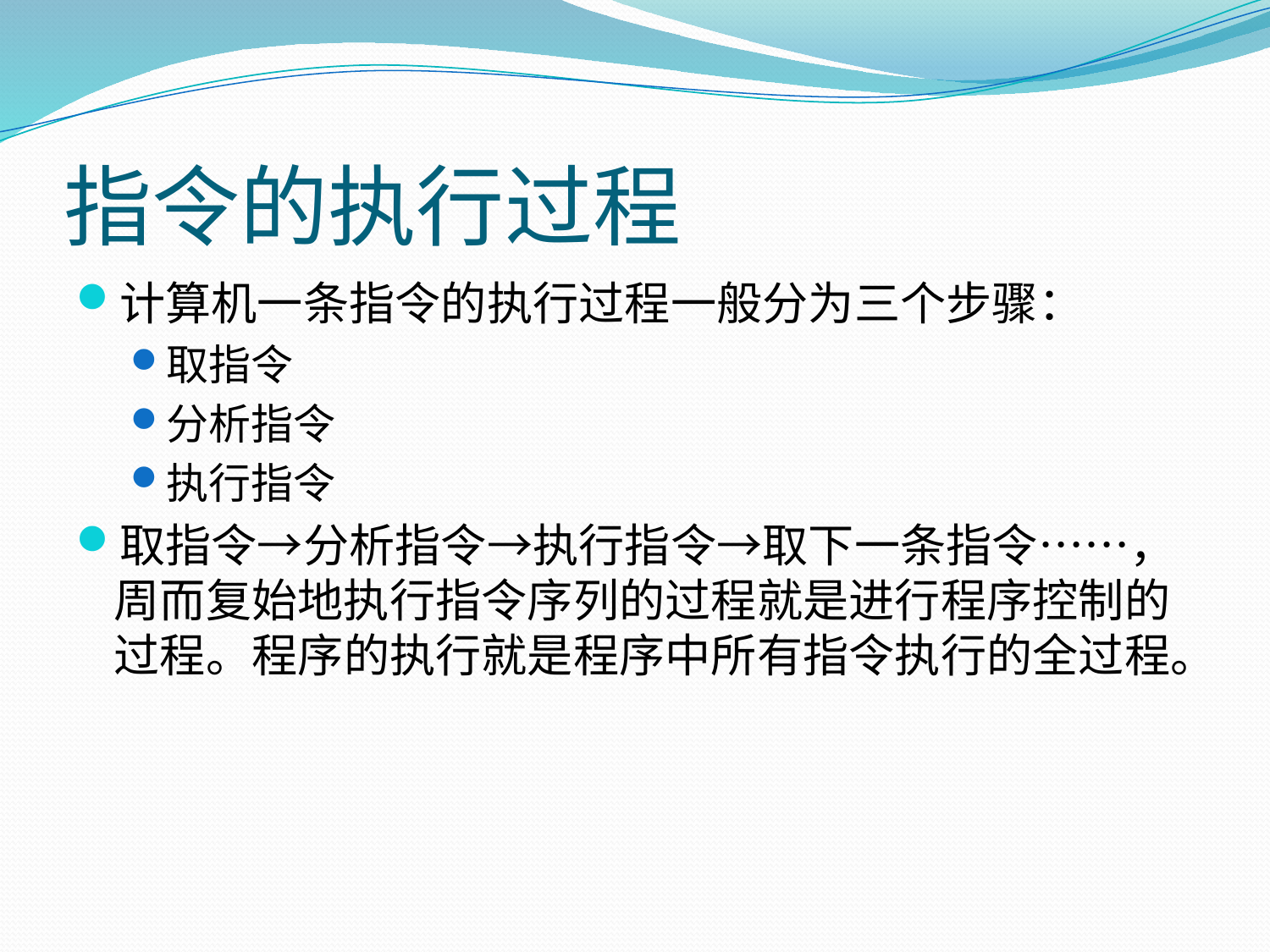

# 指令的执行过程
计算机一条指令的执行过程一般分为三个步骤：
取指令
分析指令
执行指令
取指令→分析指令→执行指令→取下一条指令……，周而复始地执行指令序列的过程就是进行程序控制的过程。程序的执行就是程序中所有指令执行的全过程。